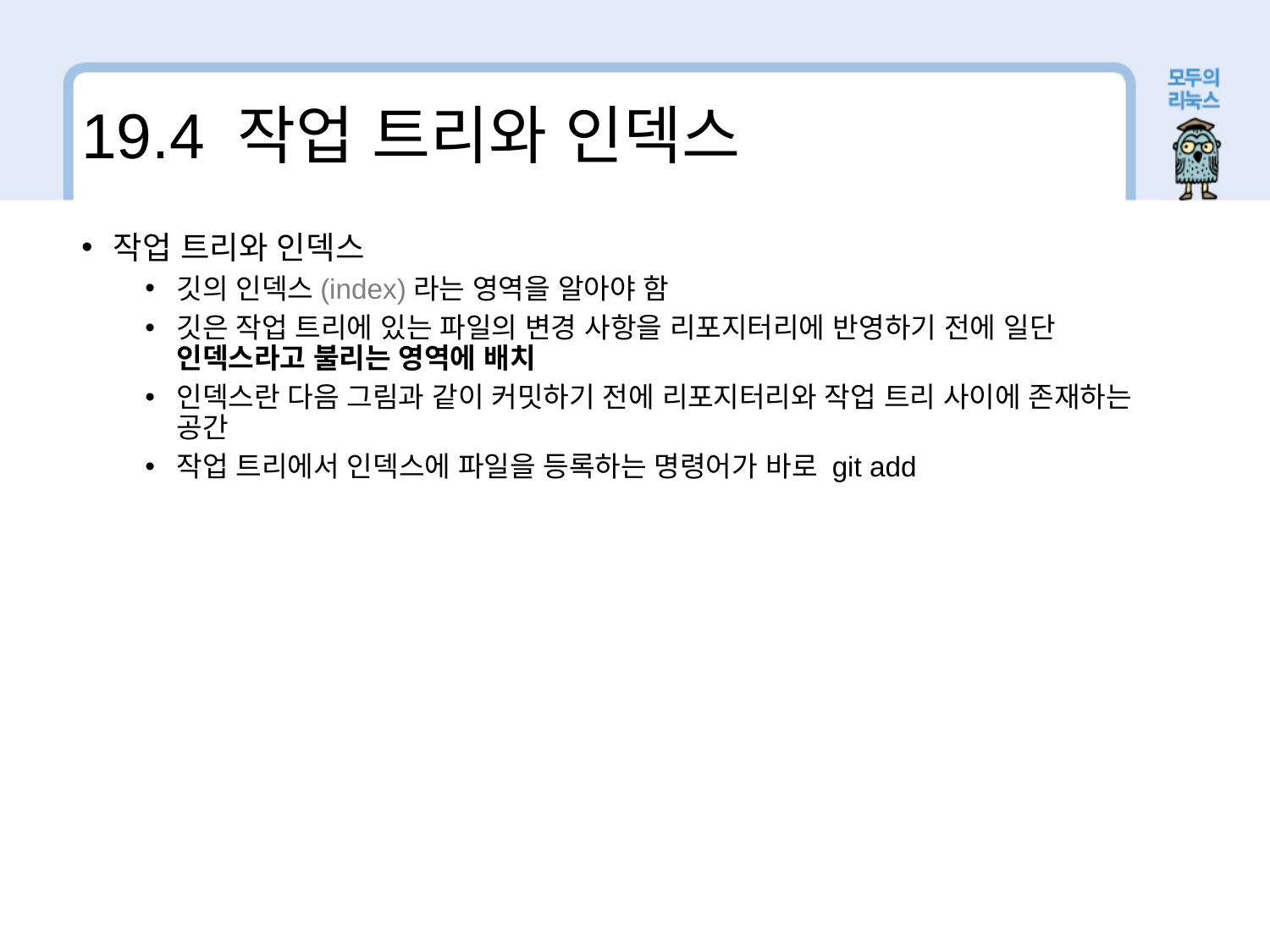

19.4 작업 트리와 인덱스
작업 트리와 인덱스
깃의 인덱스(index)라는 영역을 알아야 함
깃은 작업 트리에 있는 파일의 변경 사항을 리포지터리에 반영하기 전에 일단 인덱스라고 불리는 영역에 배치
인덱스란 다음 그림과 같이 커밋하기 전에 리포지터리와 작업 트리 사이에 존재하는 공간
작업 트리에서 인덱스에 파일을 등록하는 명령어가 바로 git add